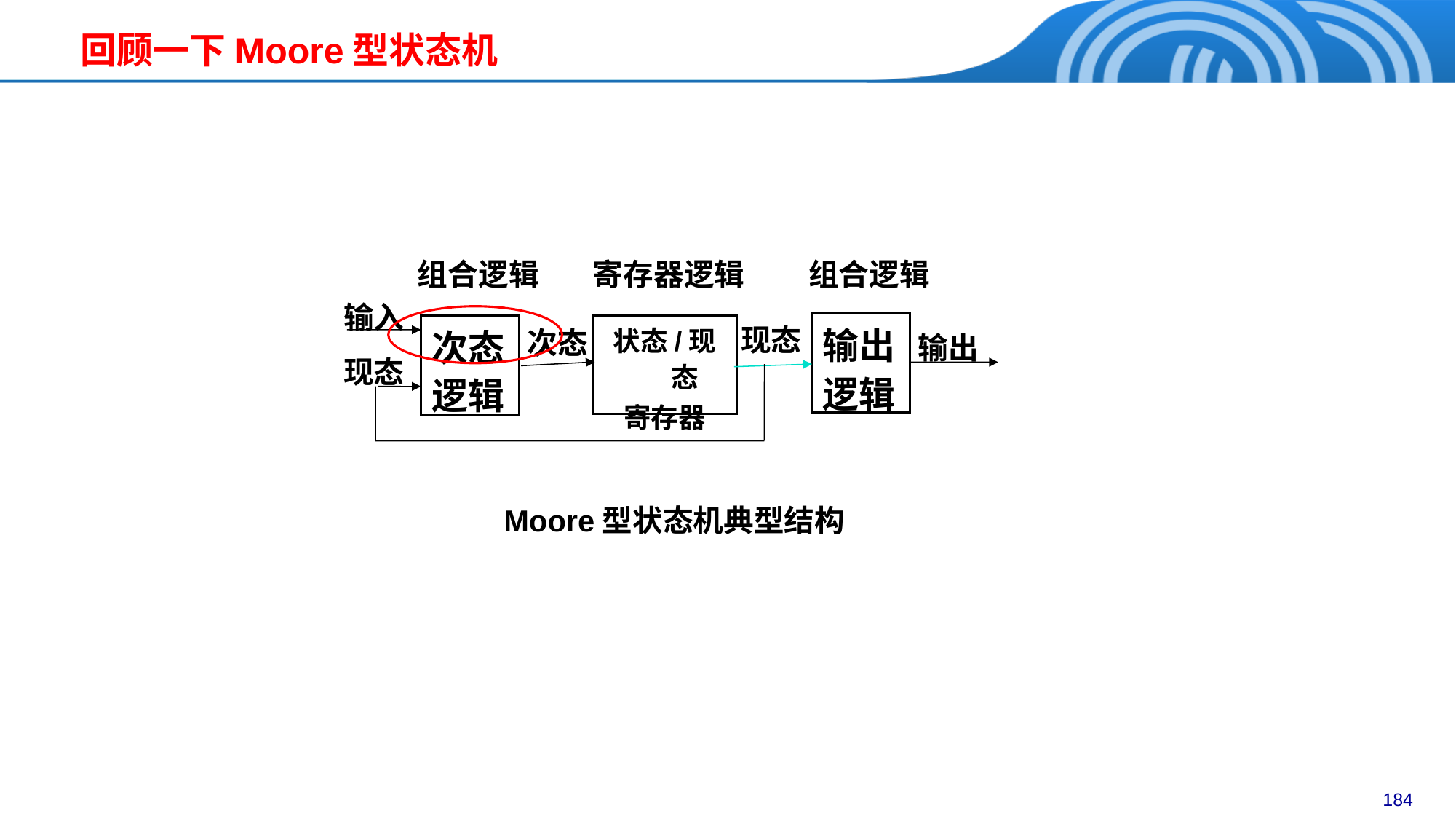

回顾一下Moore型状态机
寄存器逻辑
组合逻辑
组合逻辑
输入
现态
输出逻辑
次态
次态逻辑
状态/现态
寄存器
输出

现态

Moore型状态机典型结构